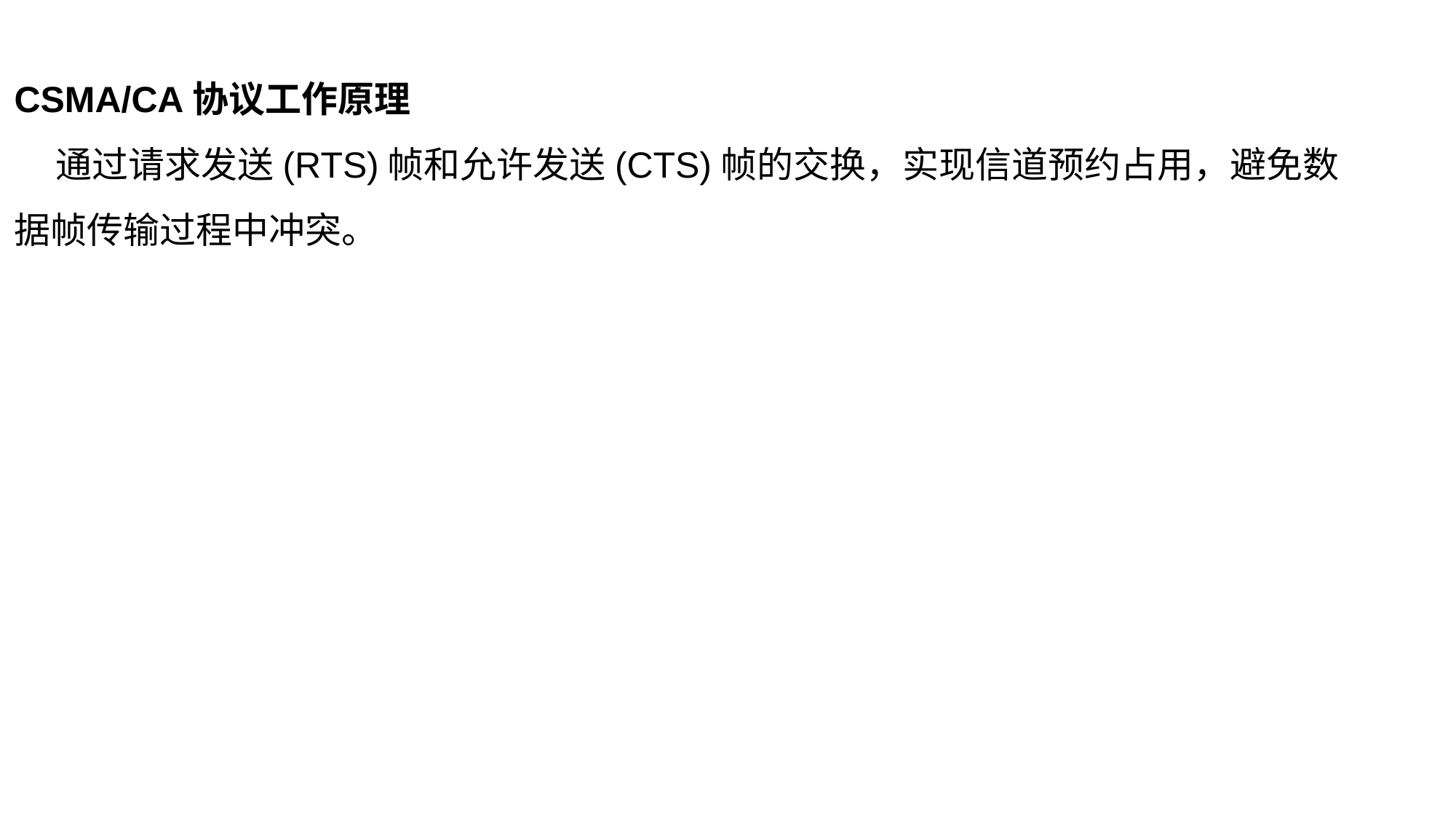

CSMA/CA协议工作原理
    通过请求发送(RTS)帧和允许发送(CTS)帧的交换，实现信道预约占用，避免数据帧传输过程中冲突。